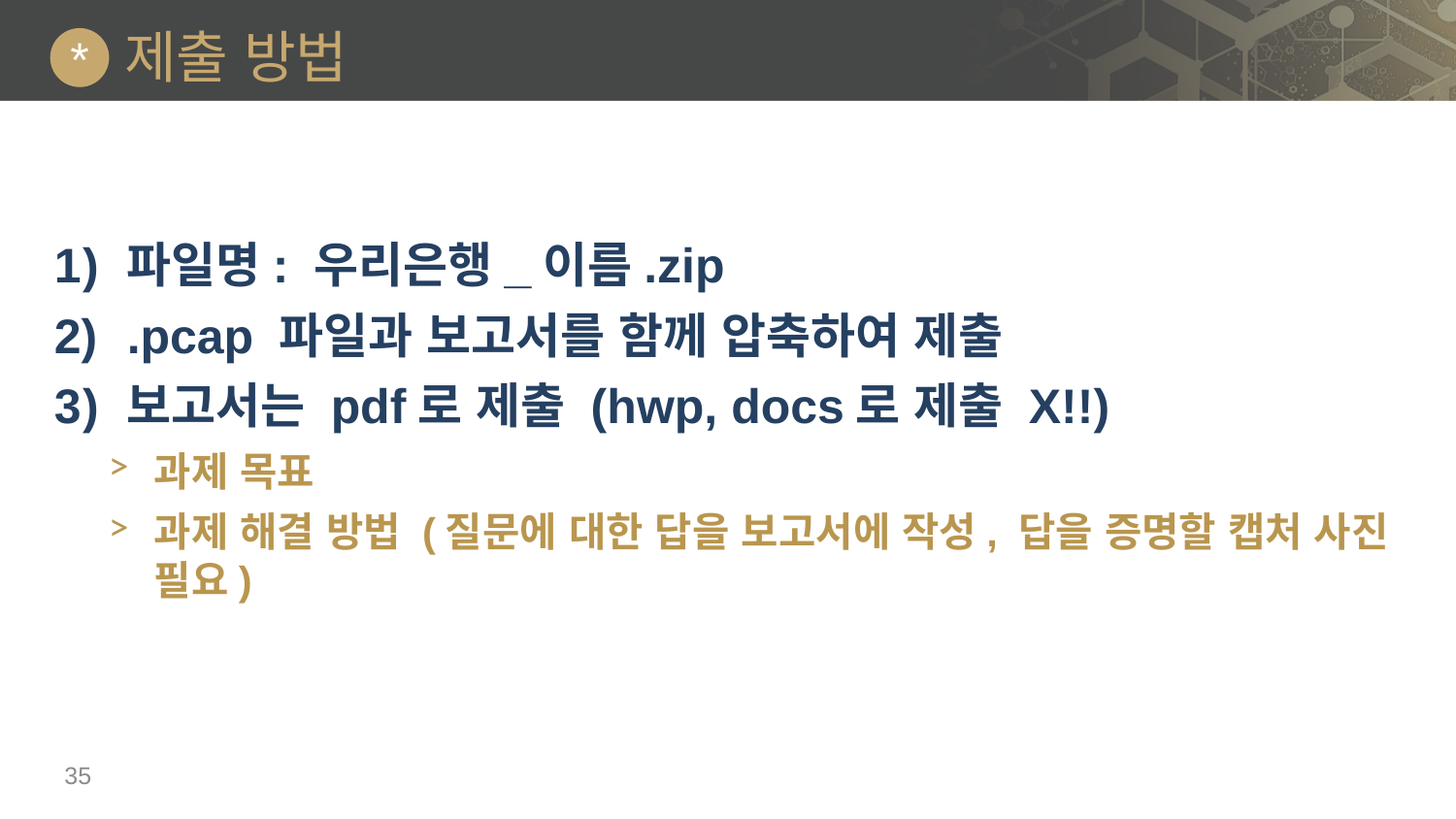

# 제출 방법
*
파일명: 우리은행_이름.zip
.pcap 파일과 보고서를 함께 압축하여 제출
보고서는 pdf로 제출 (hwp, docs로 제출 X!!)
과제 목표
과제 해결 방법 (질문에 대한 답을 보고서에 작성, 답을 증명할 캡처 사진 필요)

35